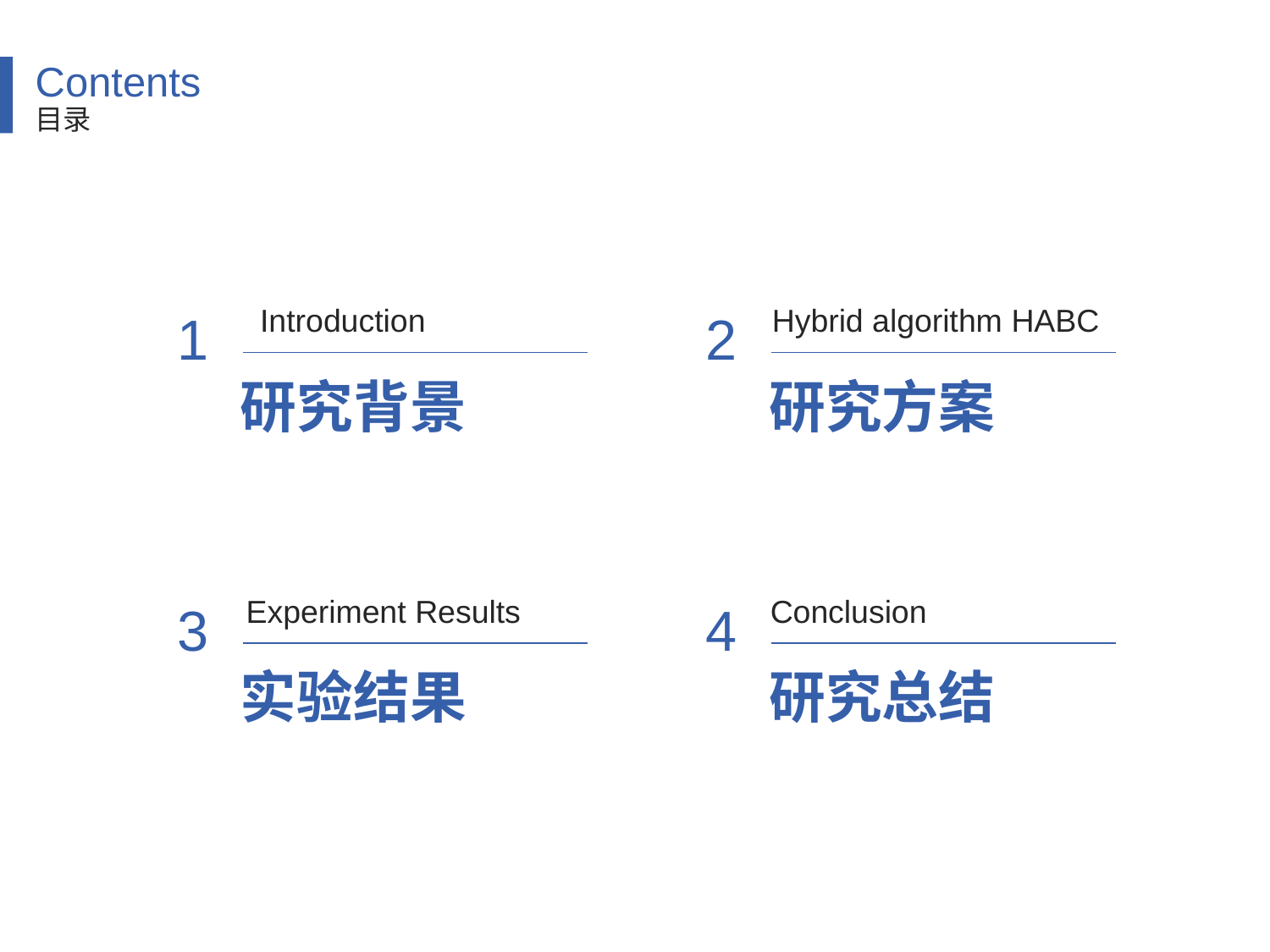

Contents
目录
1
2
Introduction
Hybrid algorithm HABC
研究背景
研究方案
3
4
Experiment Results
Conclusion
实验结果
研究总结